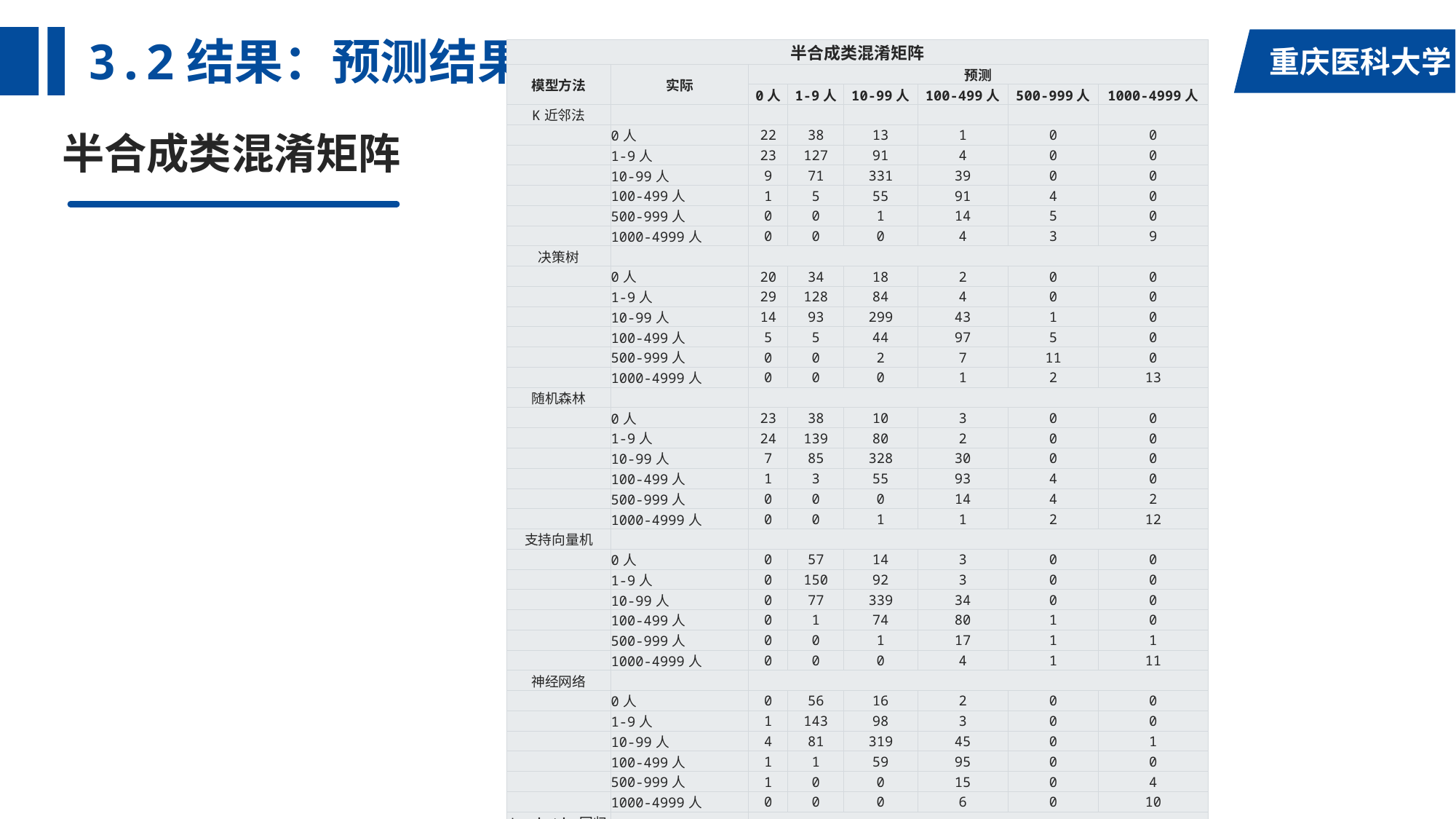

# 3.2结果：预测结果
| 半合成类混淆矩阵 |  |  |  |  |  |  |  |
| --- | --- | --- | --- | --- | --- | --- | --- |
| 模型方法 | 实际 | 预测 |  |  |  |  |  |
|  |  | 0人 | 1-9人 | 10-99人 | 100-499人 | 500-999人 | 1000-4999人 |
| K近邻法 |  |  |  |  |  |  |  |
|  | 0人 | 22 | 38 | 13 | 1 | 0 | 0 |
|  | 1-9人 | 23 | 127 | 91 | 4 | 0 | 0 |
|  | 10-99人 | 9 | 71 | 331 | 39 | 0 | 0 |
|  | 100-499人 | 1 | 5 | 55 | 91 | 4 | 0 |
|  | 500-999人 | 0 | 0 | 1 | 14 | 5 | 0 |
|  | 1000-4999人 | 0 | 0 | 0 | 4 | 3 | 9 |
| 决策树 |  |  |  |  |  |  |  |
|  | 0人 | 20 | 34 | 18 | 2 | 0 | 0 |
|  | 1-9人 | 29 | 128 | 84 | 4 | 0 | 0 |
|  | 10-99人 | 14 | 93 | 299 | 43 | 1 | 0 |
|  | 100-499人 | 5 | 5 | 44 | 97 | 5 | 0 |
|  | 500-999人 | 0 | 0 | 2 | 7 | 11 | 0 |
|  | 1000-4999人 | 0 | 0 | 0 | 1 | 2 | 13 |
| 随机森林 |  |  |  |  |  |  |  |
|  | 0人 | 23 | 38 | 10 | 3 | 0 | 0 |
|  | 1-9人 | 24 | 139 | 80 | 2 | 0 | 0 |
|  | 10-99人 | 7 | 85 | 328 | 30 | 0 | 0 |
|  | 100-499人 | 1 | 3 | 55 | 93 | 4 | 0 |
|  | 500-999人 | 0 | 0 | 0 | 14 | 4 | 2 |
|  | 1000-4999人 | 0 | 0 | 1 | 1 | 2 | 12 |
| 支持向量机 |  |  |  |  |  |  |  |
|  | 0人 | 0 | 57 | 14 | 3 | 0 | 0 |
|  | 1-9人 | 0 | 150 | 92 | 3 | 0 | 0 |
|  | 10-99人 | 0 | 77 | 339 | 34 | 0 | 0 |
|  | 100-499人 | 0 | 1 | 74 | 80 | 1 | 0 |
|  | 500-999人 | 0 | 0 | 1 | 17 | 1 | 1 |
|  | 1000-4999人 | 0 | 0 | 0 | 4 | 1 | 11 |
| 神经网络 |  |  |  |  |  |  |  |
|  | 0人 | 0 | 56 | 16 | 2 | 0 | 0 |
|  | 1-9人 | 1 | 143 | 98 | 3 | 0 | 0 |
|  | 10-99人 | 4 | 81 | 319 | 45 | 0 | 1 |
|  | 100-499人 | 1 | 1 | 59 | 95 | 0 | 0 |
|  | 500-999人 | 1 | 0 | 0 | 15 | 0 | 4 |
|  | 1000-4999人 | 0 | 0 | 0 | 6 | 0 | 10 |
| Logistic回归 |  |  |  |  |  |  |  |
|  | 0人 | 0 | 46 | 26 | 2 | 0 | 0 |
|  | 1-9人 | 0 | 90 | 153 | 2 | 0 | 0 |
|  | 10-99人 | 0 | 32 | 389 | 29 | 0 | 0 |
|  | 100-499人 | 0 | 1 | 87 | 67 | 1 | 0 |
|  | 500-999人 | 0 | 0 | 1 | 18 | 0 | 1 |
|  | 1000-4999人 | 0 | 0 | 0 | 4 | 0 | 12 |
半合成类混淆矩阵